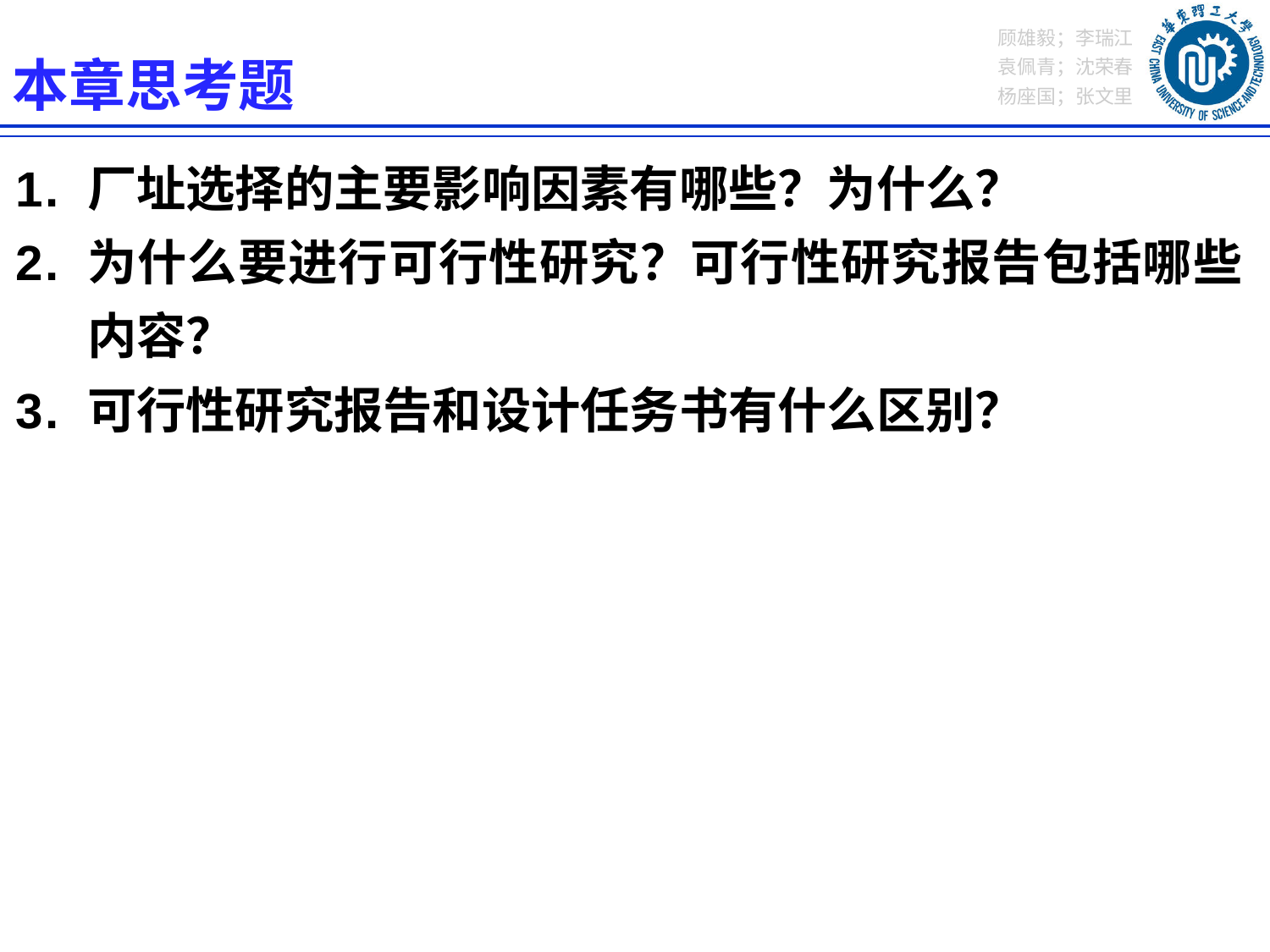

本章思考题
厂址选择的主要影响因素有哪些？为什么？
为什么要进行可行性研究？可行性研究报告包括哪些内容？
可行性研究报告和设计任务书有什么区别？